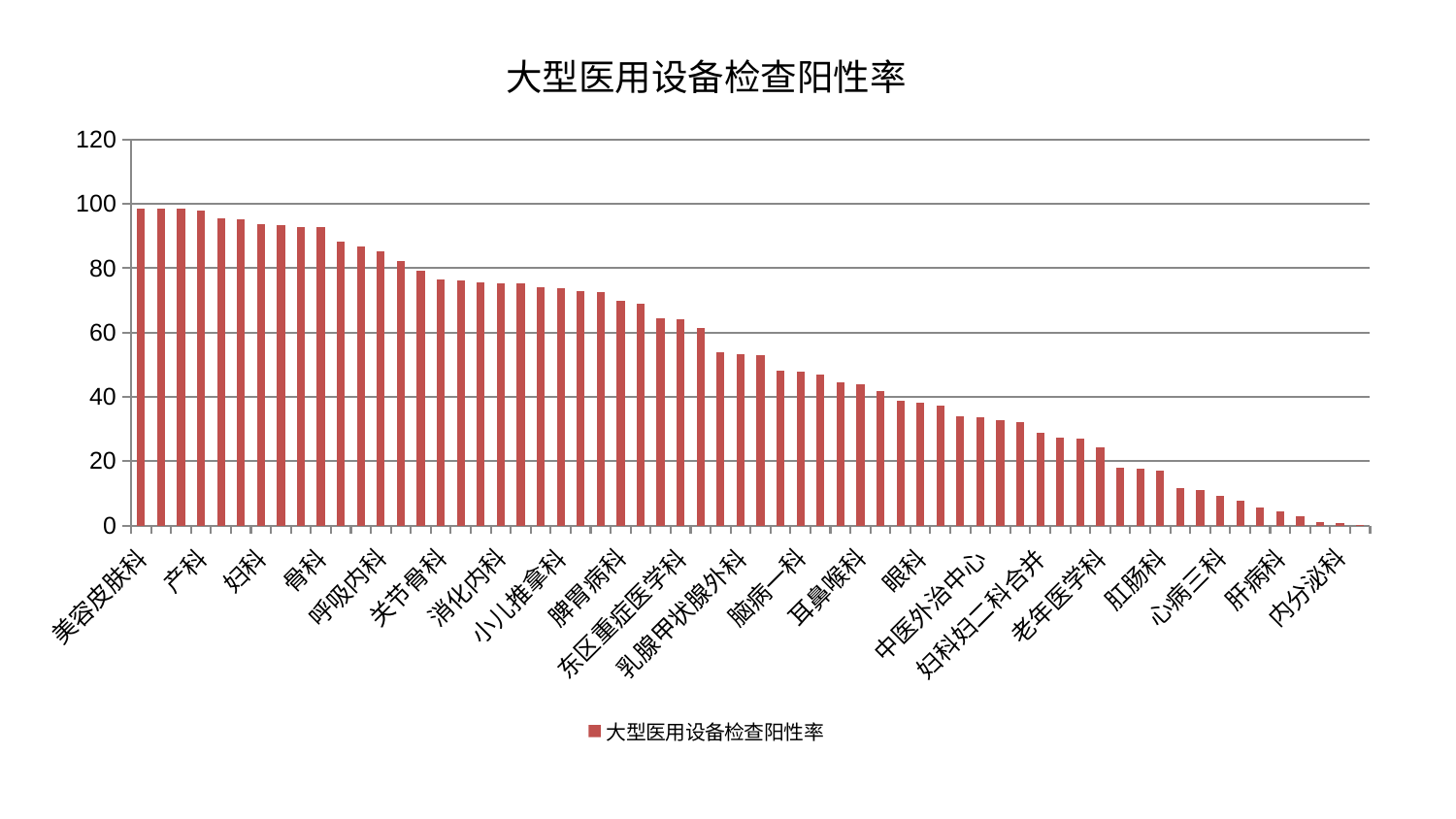

### Chart: 大型医用设备检查阳性率

| Category | 大型医用设备检查阳性率 |
|---|---|
| 美容皮肤科 | 98.66248759103422 |
| 肿瘤内科 | 98.64832848381084 |
| 西区重症医学科 | 98.51186212809955 |
| 产科 | 97.99473525186238 |
| 运动损伤骨科 | 95.67152899498434 |
| 脾胃科消化科合并 | 95.17241899867834 |
| 妇科 | 93.66400201165312 |
| 小儿骨科 | 93.45337995946899 |
| 心病一科 | 92.96431345801031 |
| 骨科 | 92.86212974328778 |
| 创伤骨科 | 88.36378847381381 |
| 脑病二科 | 86.74826496986059 |
| 呼吸内科 | 85.31977796283054 |
| 针灸科 | 82.10929052995756 |
| 血液科 | 79.31394518530442 |
| 关节骨科 | 76.6265152692918 |
| 皮肤科 | 76.21786002814355 |
| 显微骨科 | 75.60517129219919 |
| 消化内科 | 75.30245611358073 |
| 心病四科 | 75.225492296295 |
| 周围血管科 | 74.1333461616158 |
| 小儿推拿科 | 73.77366230321523 |
| 东区肾病科 | 73.0441890345627 |
| 妇二科 | 72.7110942793169 |
| 脾胃病科 | 69.81790317056054 |
| 治未病中心 | 68.93272238269515 |
| 心血管内科 | 64.38400669189461 |
| 东区重症医学科 | 64.12748181810146 |
| 风湿病科 | 61.57464695093573 |
| 神经内科 | 53.97490716896429 |
| 乳腺甲状腺外科 | 53.40675460666346 |
| 儿科 | 52.89550743560159 |
| 普通外科 | 48.047462526383214 |
| 脑病一科 | 47.8440594533668 |
| 泌尿外科 | 46.953600928872106 |
| 男科 | 44.62498006872404 |
| 耳鼻喉科 | 43.993783025872155 |
| 肾病科 | 41.69770247878431 |
| 综合内科 | 38.77115091993182 |
| 眼科 | 38.12258568760261 |
| 推拿科 | 37.301069566946545 |
| 重症医学科 | 33.972992824099265 |
| 中医外治中心 | 33.77051870695984 |
| 神经外科 | 32.829651643561064 |
| 微创骨科 | 32.11166558902197 |
| 妇科妇二科合并 | 28.95542886015068 |
| 胸外科 | 27.161490286562163 |
| 口腔科 | 27.091534107836868 |
| 老年医学科 | 24.381723029992376 |
| 脑病三科 | 17.81856604750962 |
| 肾脏内科 | 17.56606979231925 |
| 肛肠科 | 16.953282521049395 |
| 身心医学科 | 11.525574634978387 |
| 心病二科 | 10.973896066718858 |
| 心病三科 | 9.176794669744059 |
| 康复科 | 7.795971995757034 |
| 脊柱骨科 | 5.598652326494125 |
| 肝病科 | 4.293556752037353 |
| 肝胆外科 | 2.9209028903975476 |
| 医院 | 0.9486 |
| 内分泌科 | 0.8411648537648864 |
| 中医经典科 | 0.03560075866930745 |
173